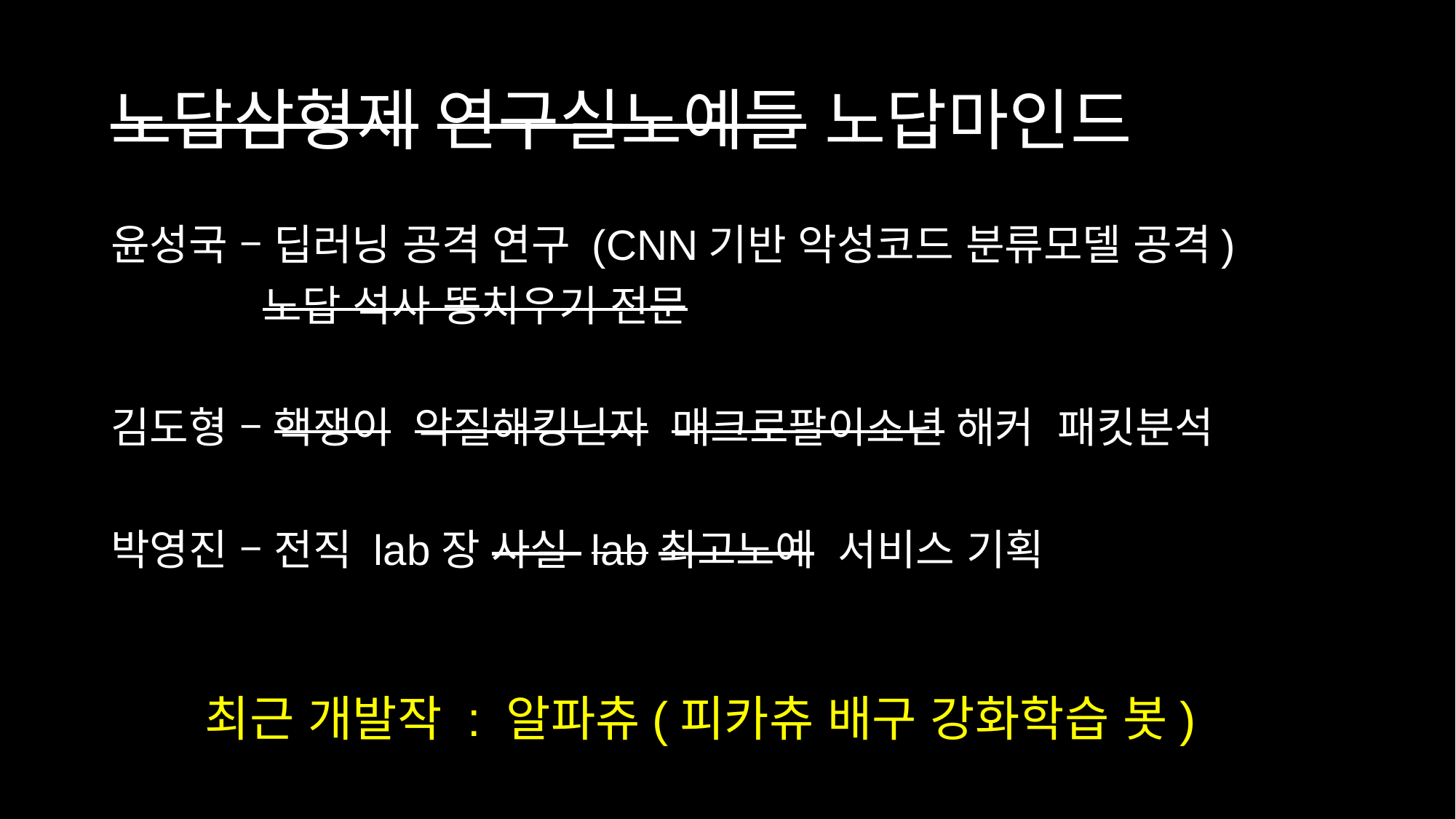

# 노답삼형제 연구실노예들 노답마인드
윤성국 – 딥러닝 공격 연구 (CNN기반 악성코드 분류모델 공격)
            노답 석사 똥치우기 전문

김도형 – 핵쟁이  악질해킹닌자  매크로팔이소년 해커  패킷분석

박영진 – 전직 lab장 사실 lab최고노예  서비스 기획
최근 개발작 : 알파츄(피카츄 배구 강화학습 봇)